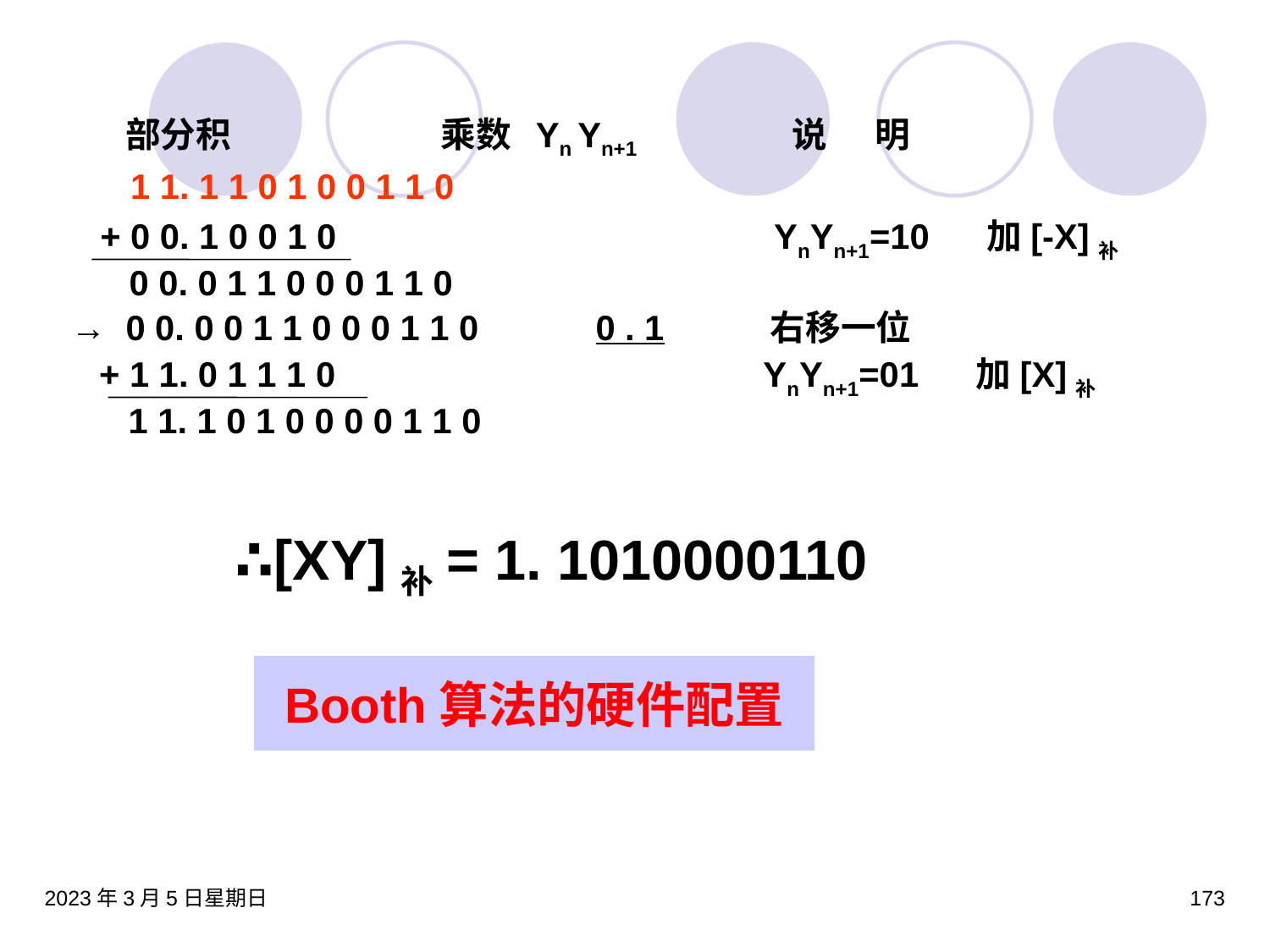

部分积                          乘数  Yn Yn+1               说      明
1 1. 1 1 0 1 0 0 1 1 0
         + 0 0. 1 0 0 1 0                                             YnYn+1=10     加[-X]补
            0 0. 0 1 1 0 0 0 1 1 0

      →  0 0. 0 0 1 1 0 0 0 1 1 0            0 . 1          右移一位
        + 1 1. 0 1 1 1 0                                            YnYn+1=01     加[X]补
           1 1. 1 0 1 0 0 0 0 1 1 0

∴[XY]补= 1. 1010000110
Booth算法的硬件配置
2023年3月5日星期日
173